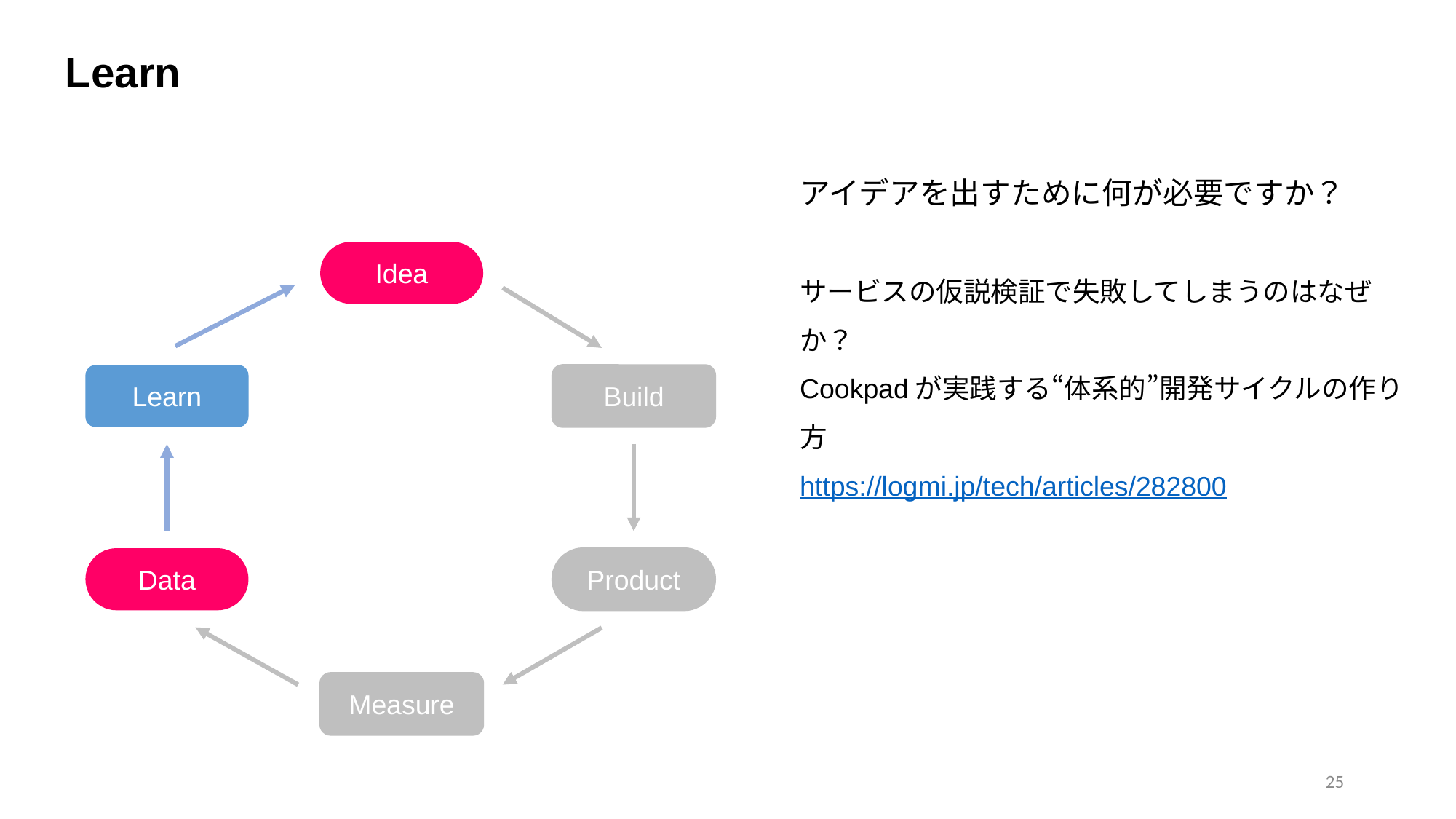

Learn
アイデアを出すために何が必要ですか？

サービスの仮説検証で失敗してしまうのはなぜか？
Cookpadが実践する“体系的”開発サイクルの作り方
https://logmi.jp/tech/articles/282800

Idea
Learn
Build
Data
Product
Measure
25